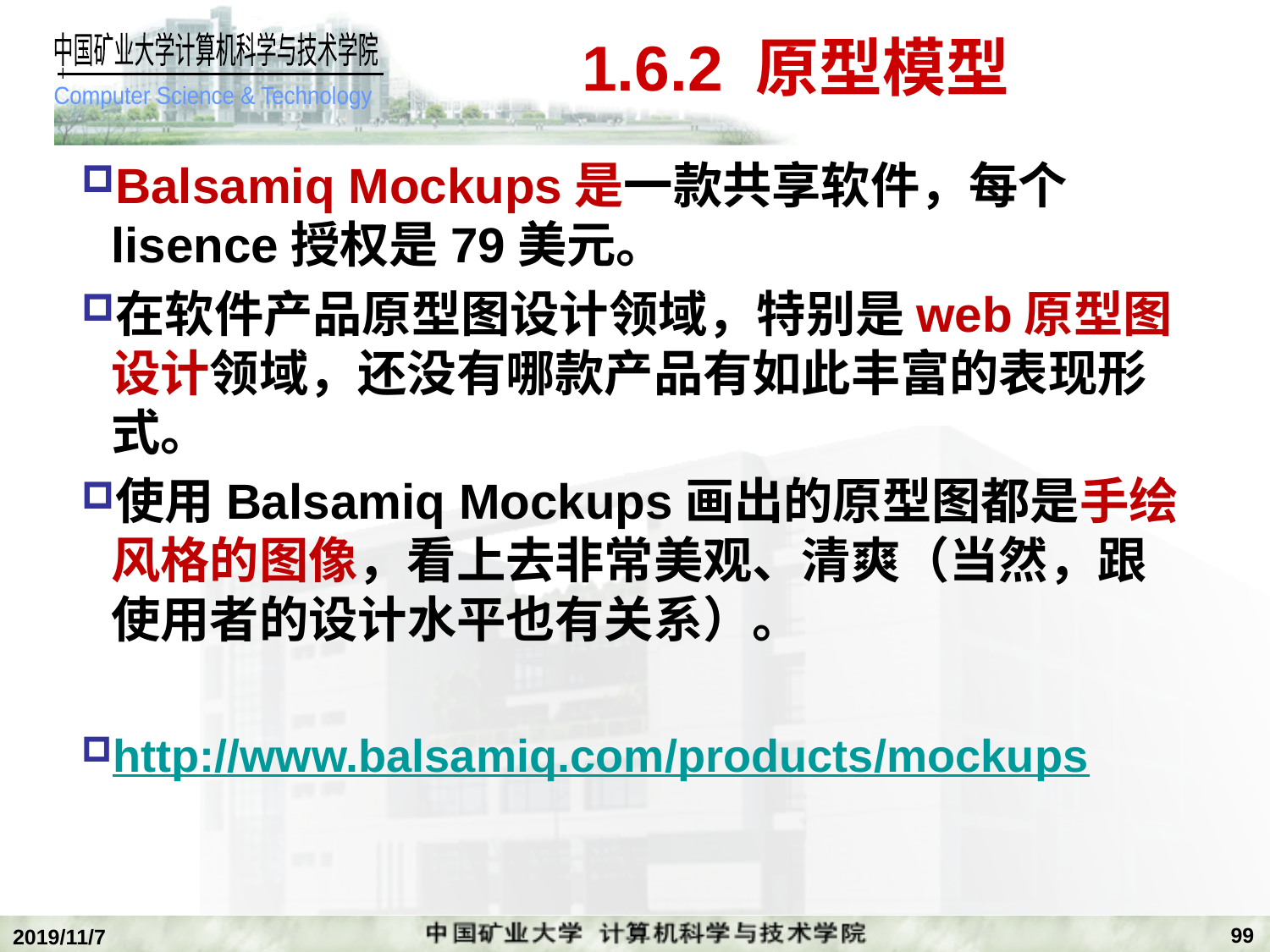

# 1.6.2 原型模型
Balsamiq Mockups是一款共享软件，每个lisence授权是79美元。
在软件产品原型图设计领域，特别是web原型图设计领域，还没有哪款产品有如此丰富的表现形式。
使用Balsamiq Mockups画出的原型图都是手绘风格的图像，看上去非常美观、清爽（当然，跟使用者的设计水平也有关系）。

http://www.balsamiq.com/products/mockups

99
2019/11/7